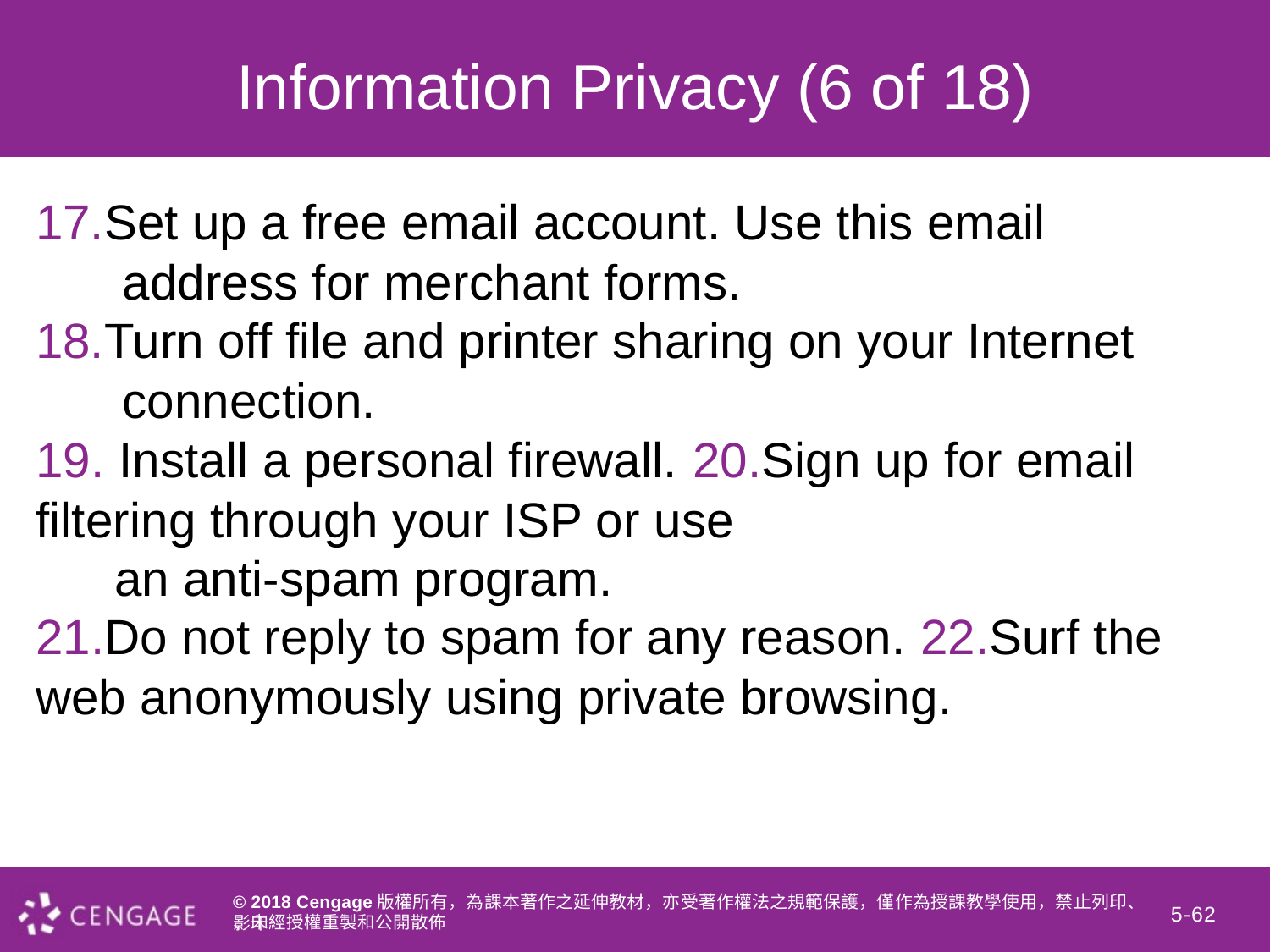

Information Privacy (6 of 18)
17.Set up a free email account. Use this email
address for merchant forms.
18.Turn off file and printer sharing on your Internet
connection.
19. Install a personal firewall. 20.Sign up for email filtering through your ISP or use
an anti-spam program.
21.Do not reply to spam for any reason. 22.Surf the web anonymously using private browsing.

© 2018 Cengage版權所有，為課本著作之延伸教材，亦受著作權法之規範保護，僅作為授課教學使用，禁止列印、影印
5-62
、未經授權重製和公開散佈